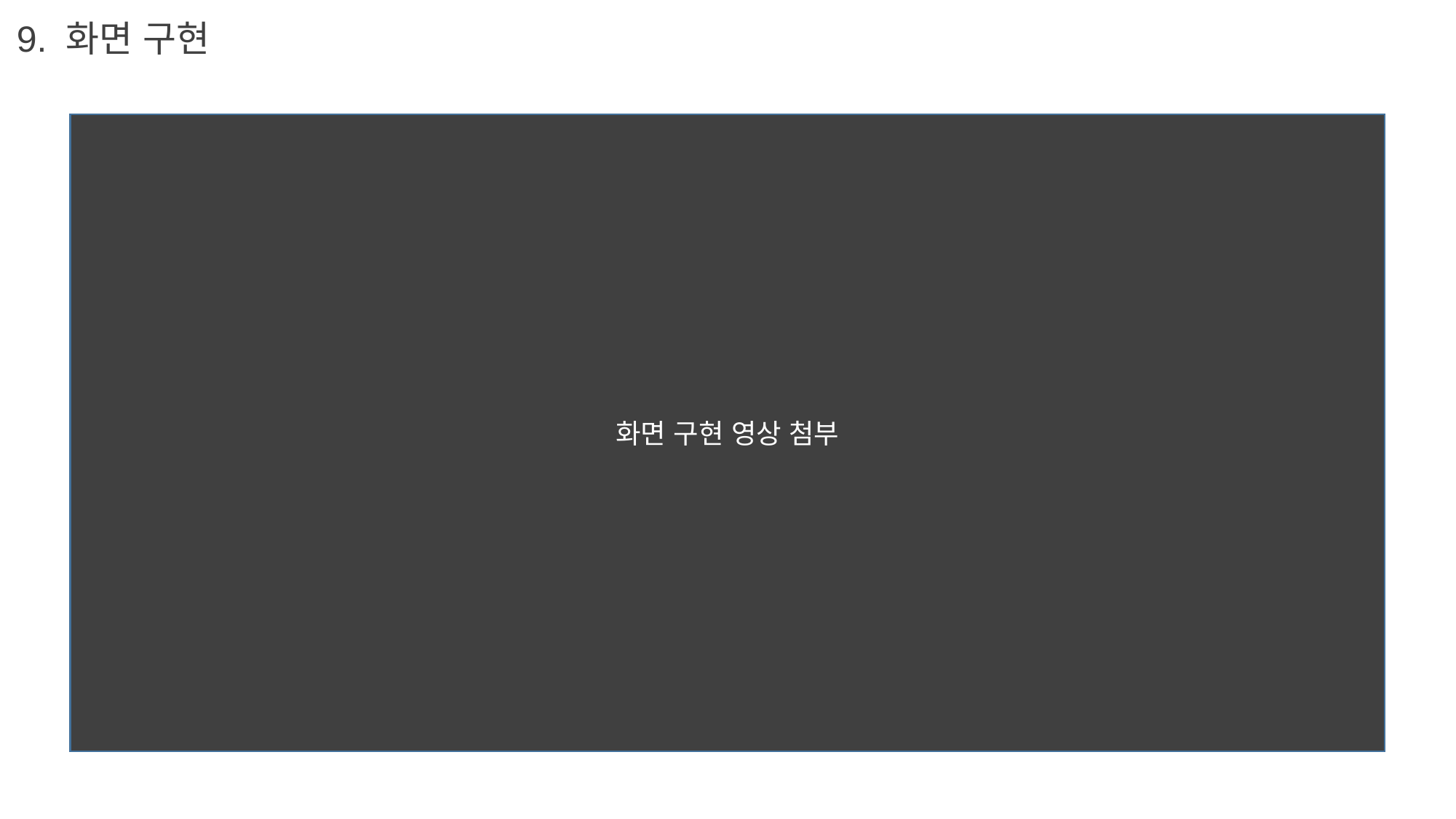

9. 화면 구현
화면 구현 영상 첨부